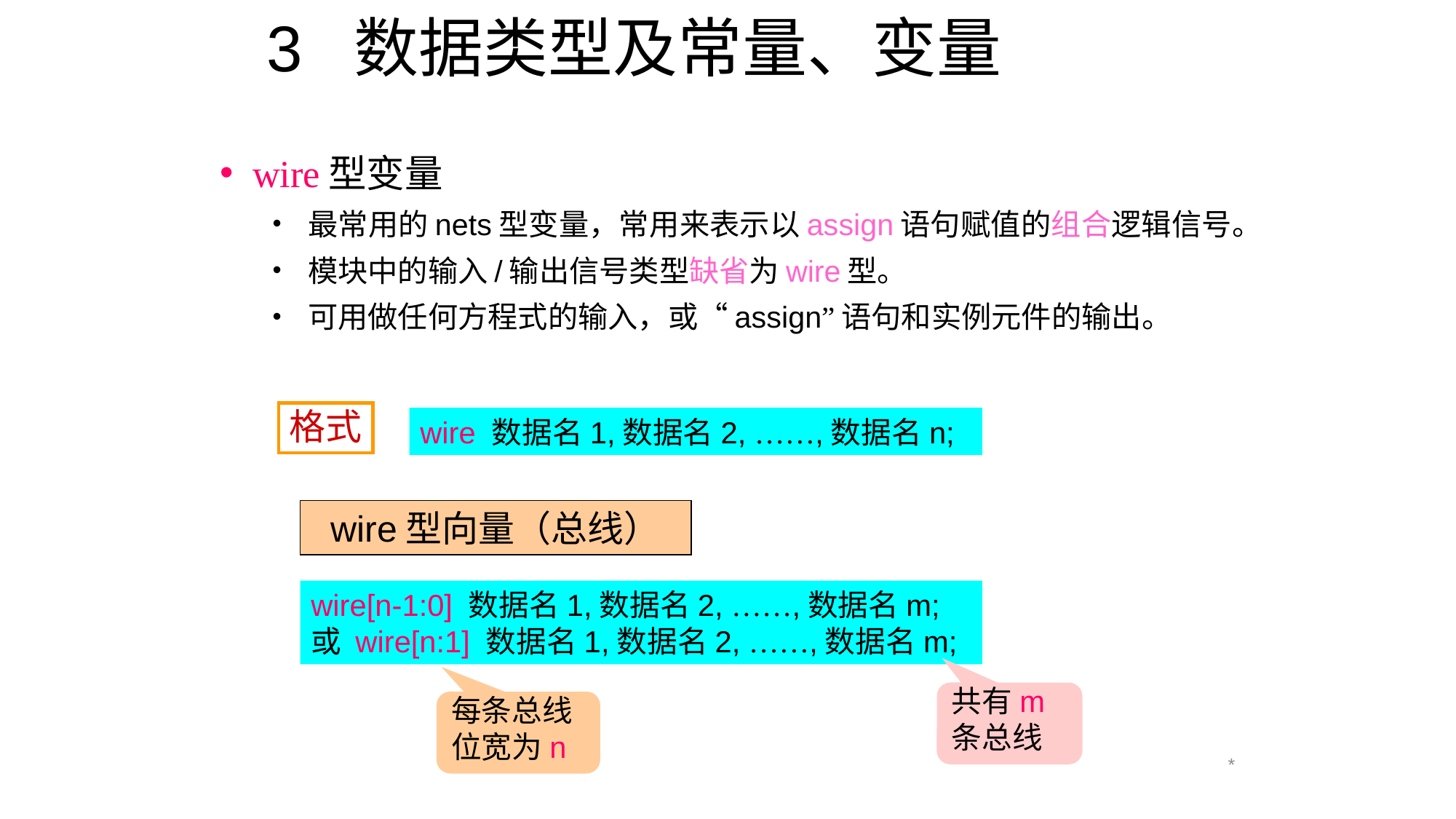

# 3  数据类型及常量、变量
wire型变量
最常用的nets型变量，常用来表示以assign语句赋值的组合逻辑信号。
模块中的输入/输出信号类型缺省为wire型。
可用做任何方程式的输入，或“assign”语句和实例元件的输出。
格式
wire 数据名1,数据名2, ……,数据名n;
wire型向量（总线）
wire[n-1:0] 数据名1,数据名2, ……,数据名m;
或 wire[n:1] 数据名1,数据名2, ……,数据名m;
共有m条总线
每条总线位宽为n
*